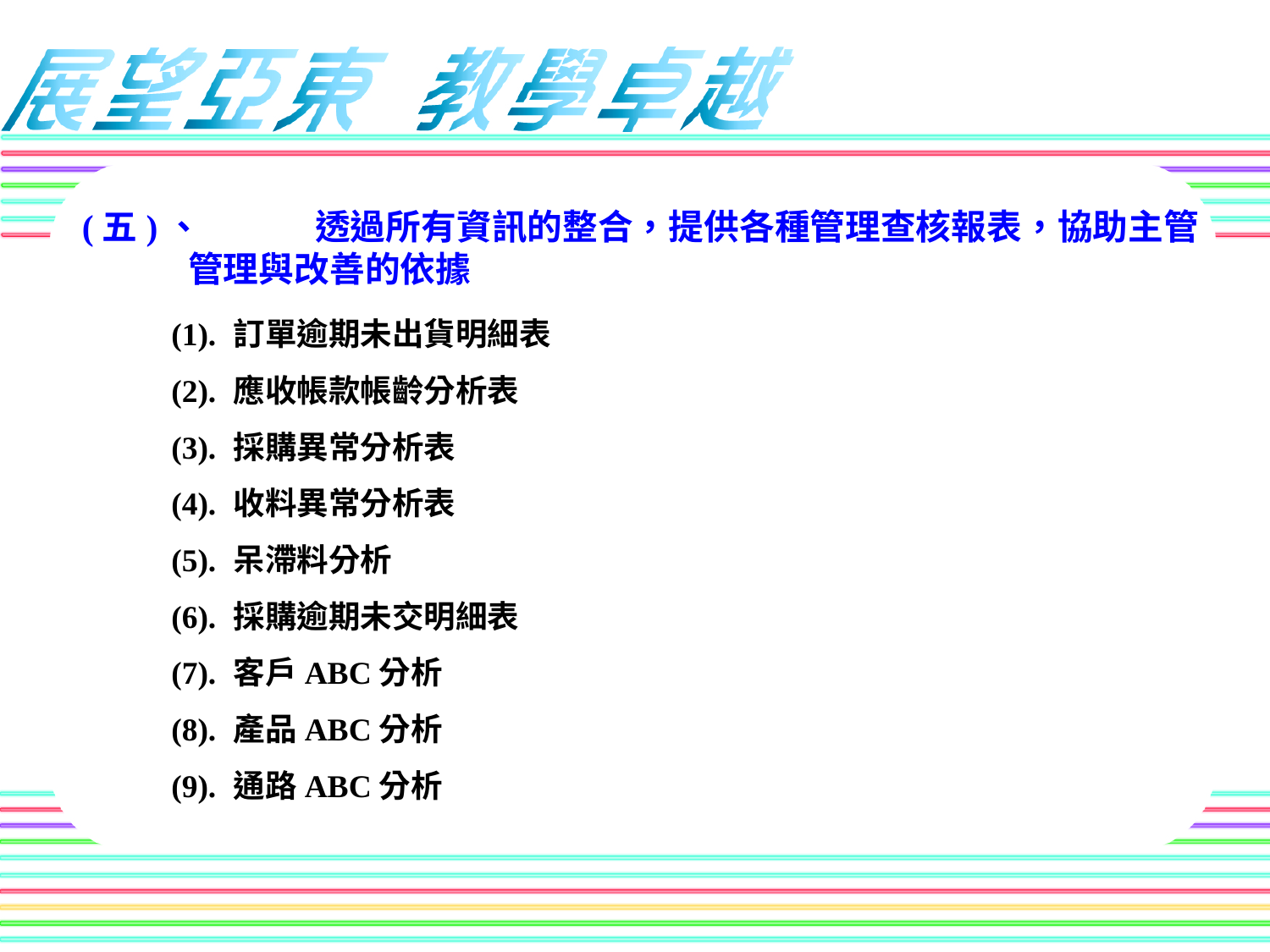

(五)、	透過所有資訊的整合，提供各種管理查核報表，協助主管管理與改善的依據
(1).	訂單逾期未出貨明細表
(2).	應收帳款帳齡分析表
(3).	採購異常分析表
(4).	收料異常分析表
(5).	呆滯料分析
(6).	採購逾期未交明細表
(7).	客戶ABC分析
(8).	產品ABC分析
(9).	通路ABC分析